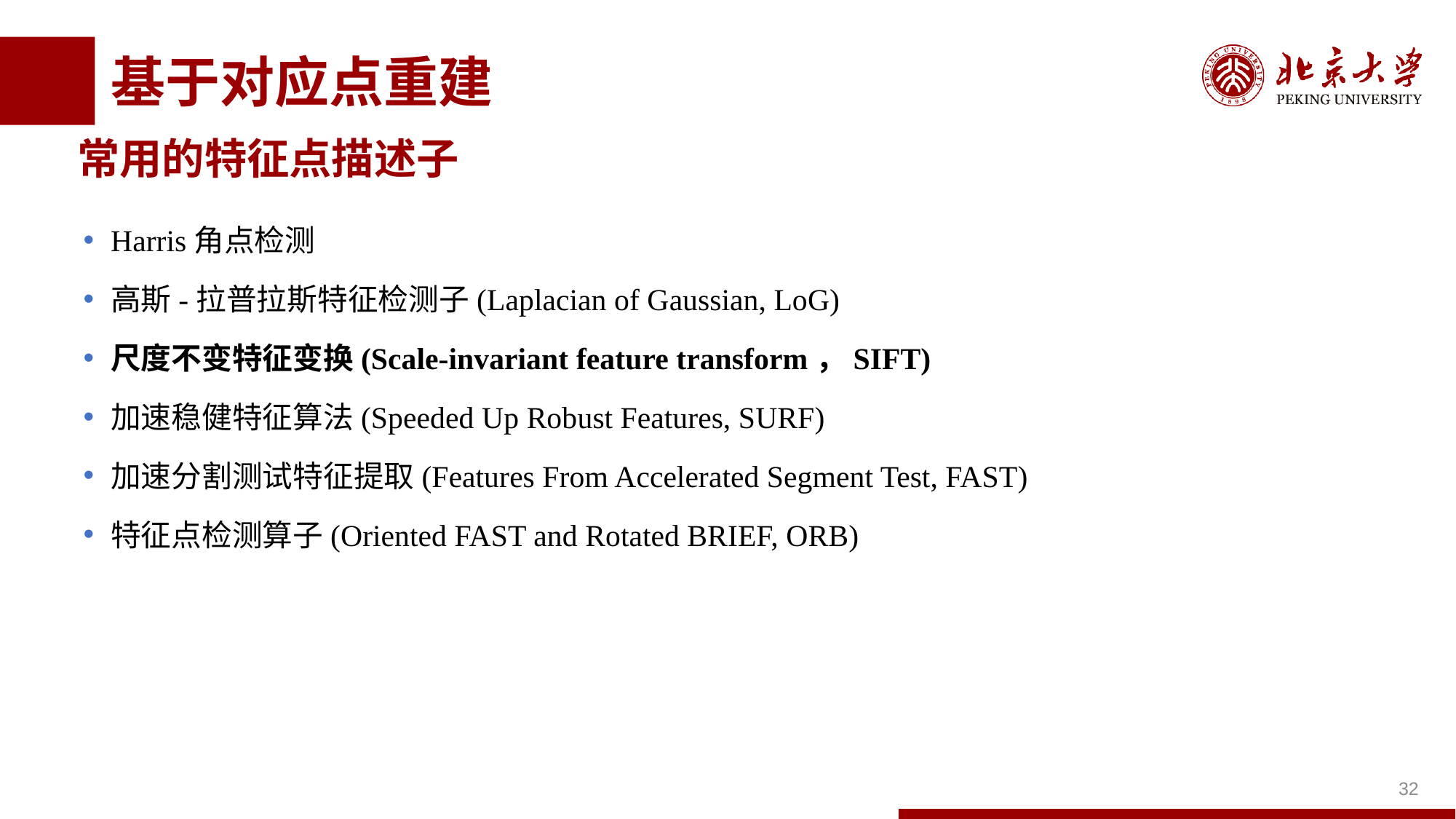

# 基于对应点重建
常用的特征点描述子
Harris角点检测
高斯-拉普拉斯特征检测子(Laplacian of Gaussian, LoG)
尺度不变特征变换(Scale-invariant feature transform，SIFT)
加速稳健特征算法(Speeded Up Robust Features, SURF)
加速分割测试特征提取(Features From Accelerated Segment Test, FAST)
特征点检测算子(Oriented FAST and Rotated BRIEF, ORB)
32